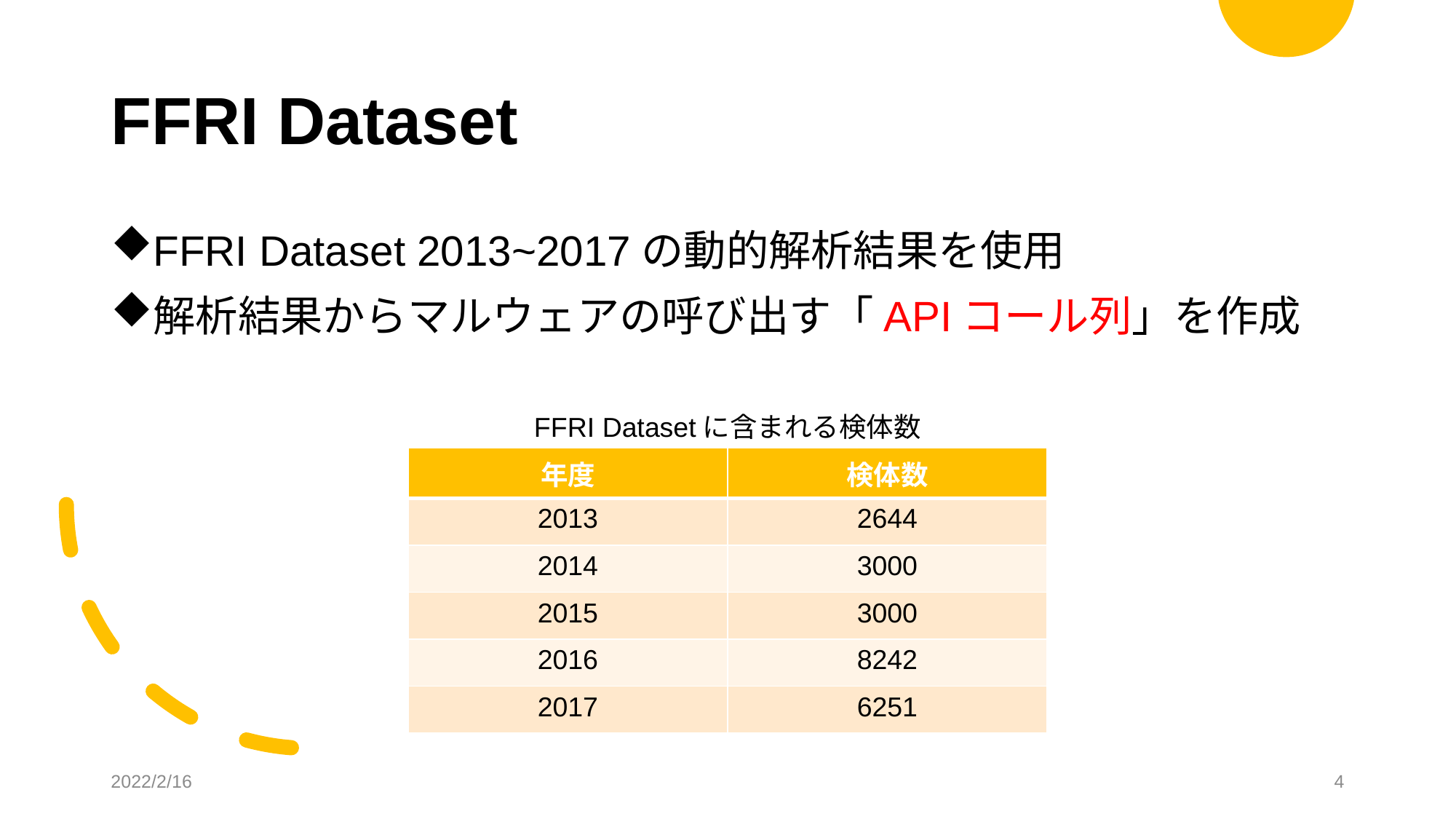

# FFRI Dataset
FFRI Dataset 2013~2017の動的解析結果を使用
解析結果からマルウェアの呼び出す「APIコール列」を作成

FFRI Datasetに含まれる検体数
| 年度 | 検体数 |
| --- | --- |
| 2013 | 2644 |
| 2014 | 3000 |
| 2015 | 3000 |
| 2016 | 8242 |
| 2017 | 6251 |
2022/2/16
4